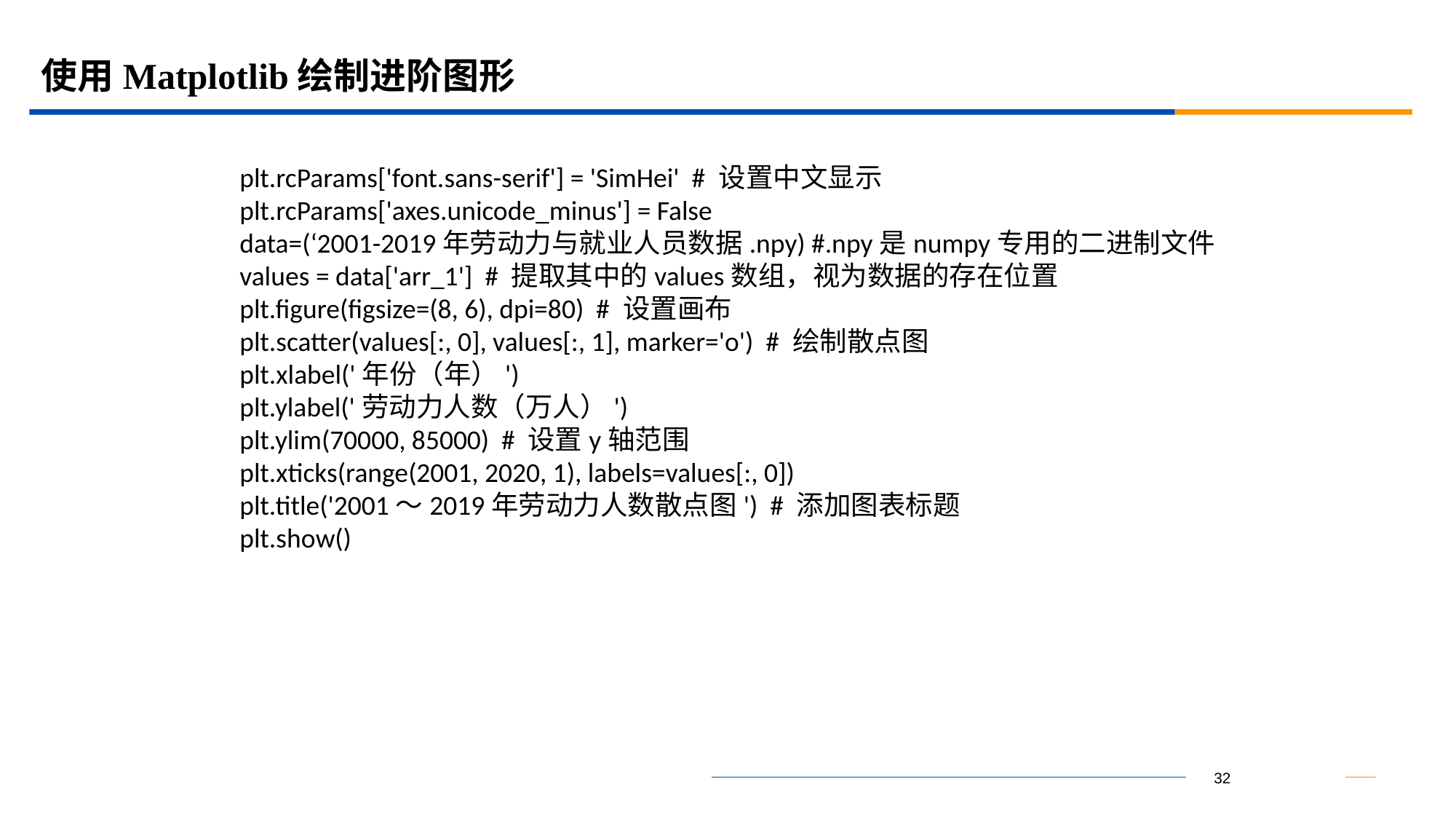

# 使用Matplotlib绘制进阶图形

plt.rcParams['font.sans-serif'] = 'SimHei'  # 设置中文显示
plt.rcParams['axes.unicode_minus'] = False
data=(‘2001-2019年劳动力与就业人员数据.npy) #.npy是numpy专用的二进制文件
values = data['arr_1']  # 提取其中的values数组，视为数据的存在位置
plt.figure(figsize=(8, 6), dpi=80)  # 设置画布
plt.scatter(values[:, 0], values[:, 1], marker='o')  # 绘制散点图
plt.xlabel('年份（年）')
plt.ylabel('劳动力人数（万人）')
plt.ylim(70000, 85000)  # 设置y轴范围
plt.xticks(range(2001, 2020, 1), labels=values[:, 0])
plt.title('2001～2019年劳动力人数散点图')  # 添加图表标题
plt.show()